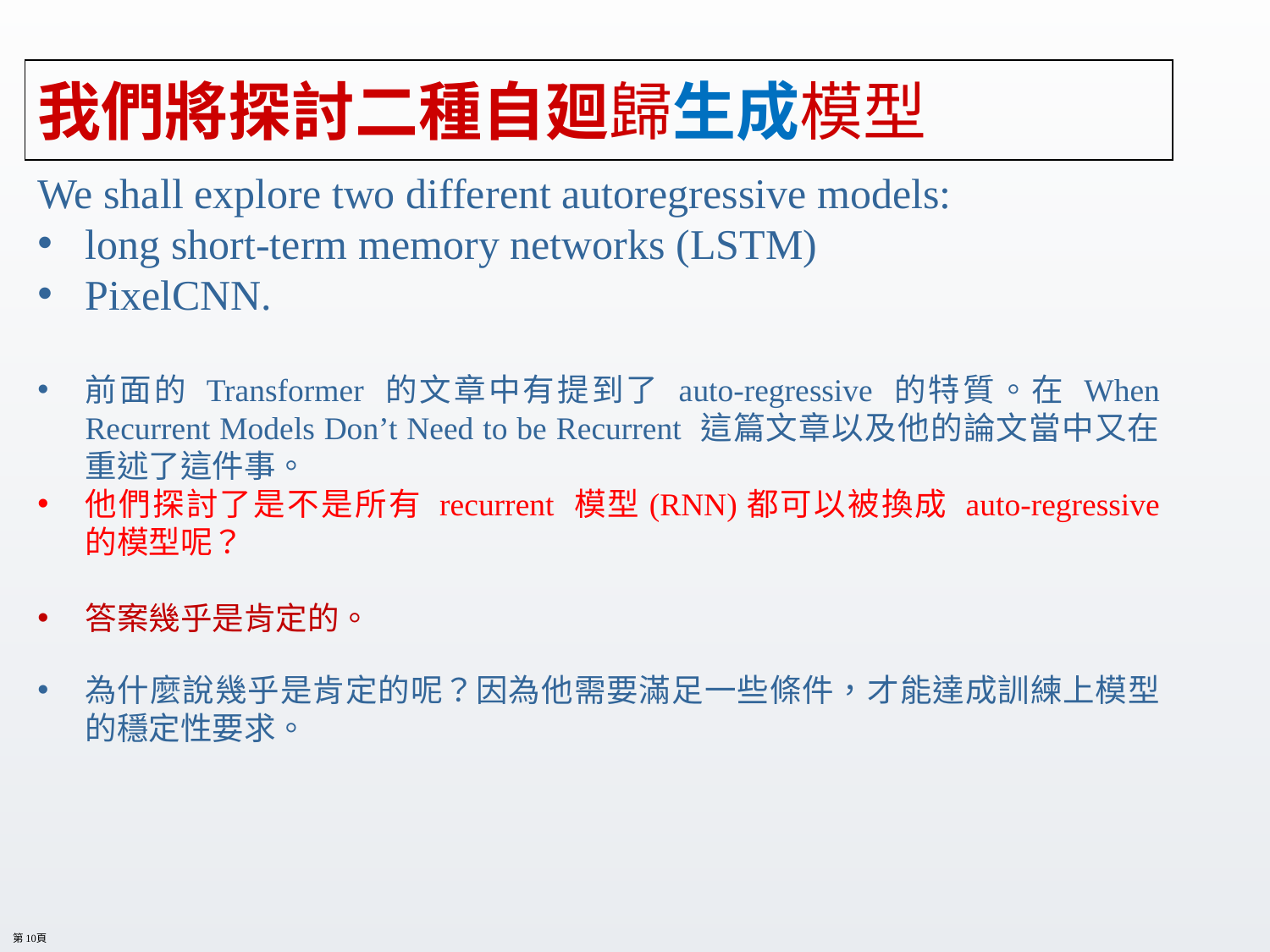

# 我們將探討二種自廻歸生成模型
We shall explore two different autoregressive models:
long short-term memory networks (LSTM)
PixelCNN.

前面的 Transformer 的文章中有提到了 auto-regressive 的特質。在 When Recurrent Models Don’t Need to be Recurrent 這篇文章以及他的論文當中又在重述了這件事。
他們探討了是不是所有 recurrent 模型(RNN)都可以被換成 auto-regressive 的模型呢？

答案幾乎是肯定的。

為什麼說幾乎是肯定的呢？因為他需要滿足一些條件，才能達成訓練上模型的穩定性要求。